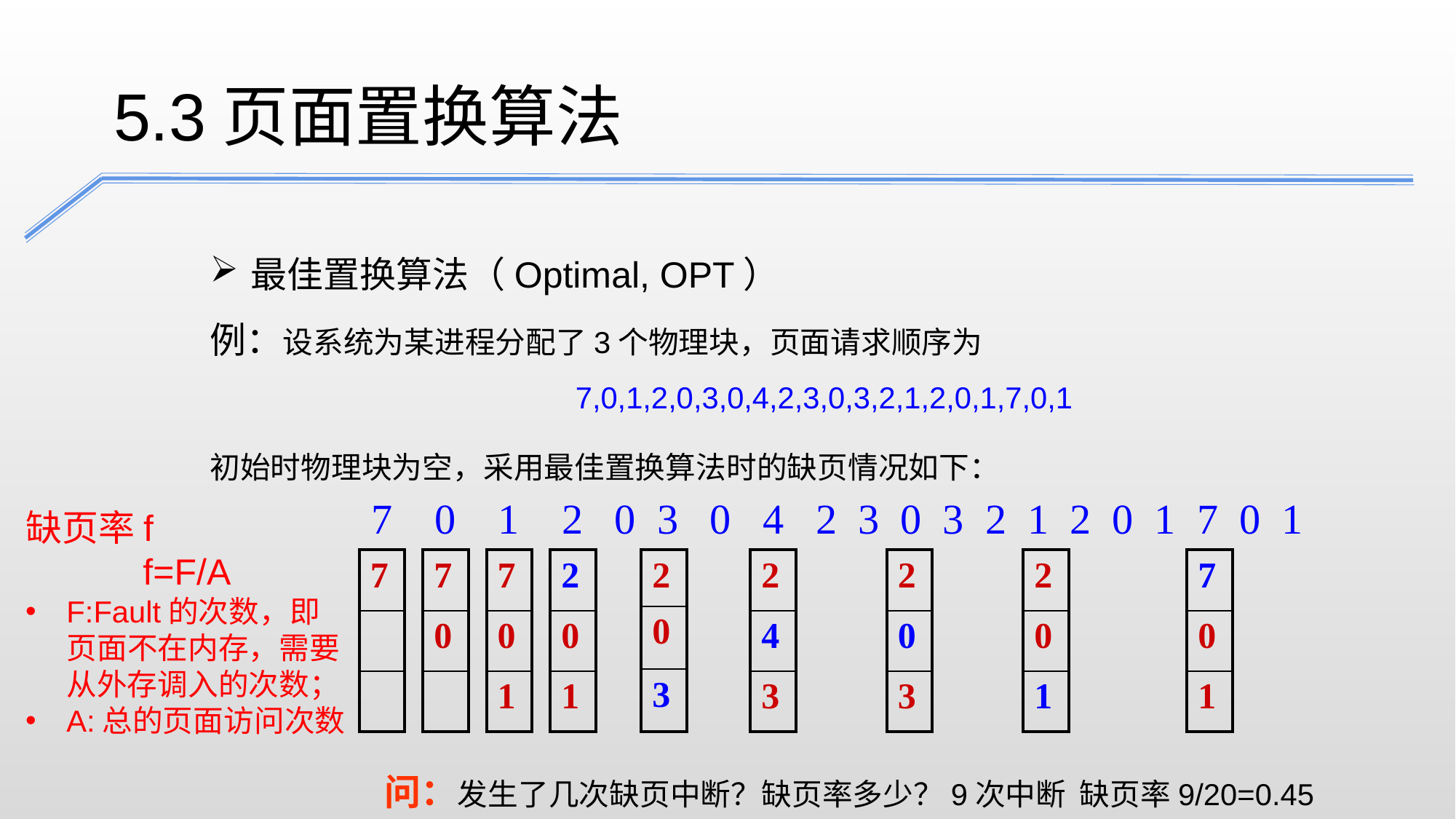

5.3页面置换算法
最佳置换算法（Optimal, OPT）
例：设系统为某进程分配了3个物理块，页面请求顺序为
7,0,1,2,0,3,0,4,2,3,0,3,2,1,2,0,1,7,0,1
初始时物理块为空，采用最佳置换算法时的缺页情况如下：
 7    0    1    2   0  3   0   4   2  3  0  3  2  1  2  0  1  7  0  1
缺页率f
f=F/A
F:Fault的次数，即页面不在内存，需要从外存调入的次数；
A:总的页面访问次数
| 7 |
| --- |
|  |
|  |
| 7 |
| --- |
| 0 |
|  |
| 7 |
| --- |
| 0 |
| 1 |
| 2 |
| --- |
| 0 |
| 1 |
| 2 |
| --- |
| 0 |
| 3 |
| 2 |
| --- |
| 4 |
| 3 |
| 2 |
| --- |
| 0 |
| 3 |
| 2 |
| --- |
| 0 |
| 1 |
| 7 |
| --- |
| 0 |
| 1 |
问：发生了几次缺页中断？缺页率多少？9次中断  缺页率9/20=0.45